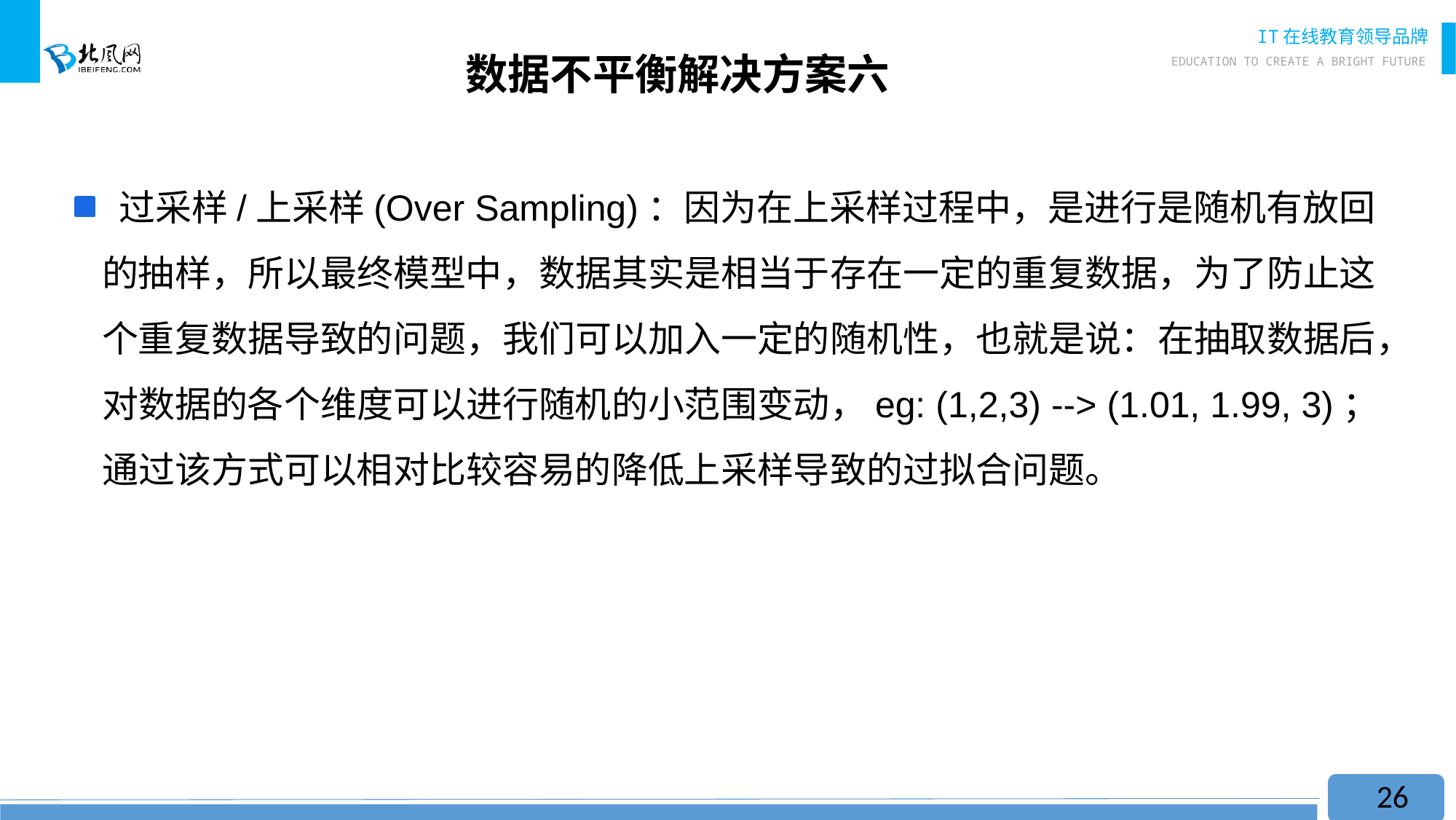

# 数据不平衡解决方案六
 过采样/上采样(Over Sampling)：因为在上采样过程中，是进行是随机有放回的抽样，所以最终模型中，数据其实是相当于存在一定的重复数据，为了防止这个重复数据导致的问题，我们可以加入一定的随机性，也就是说：在抽取数据后，对数据的各个维度可以进行随机的小范围变动，eg: (1,2,3) --> (1.01, 1.99, 3)；通过该方式可以相对比较容易的降低上采样导致的过拟合问题。